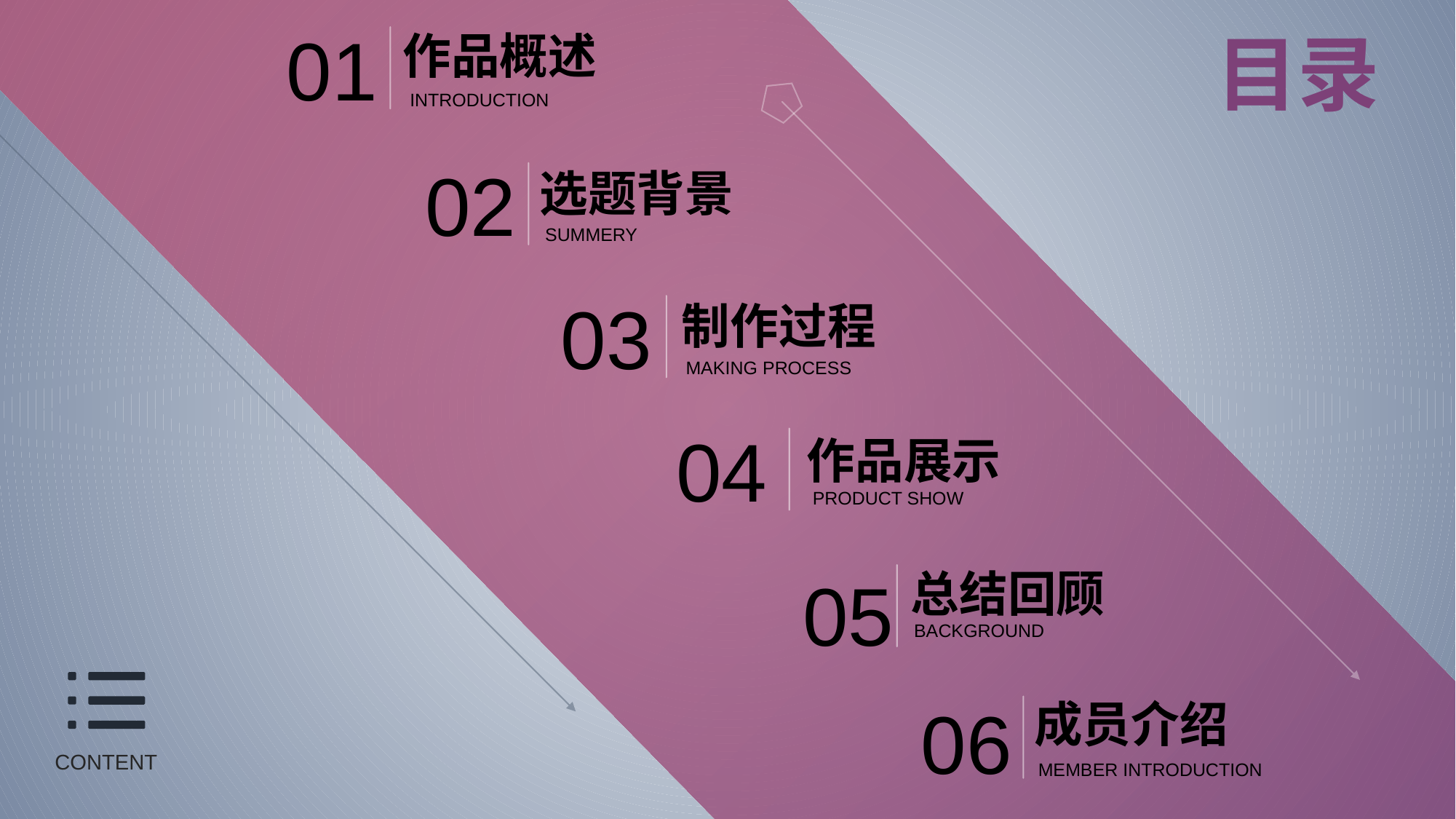

01
作品概述
 INTRODUCTION
目录

02
选题背景
 SUMMERY
03
制作过程
 MAKING PROCESS
04
作品展示
 PRODUCT SHOW
总结回顾
BACKGROUND
05

06
成员介绍
CONTENT
MEMBER INTRODUCTION